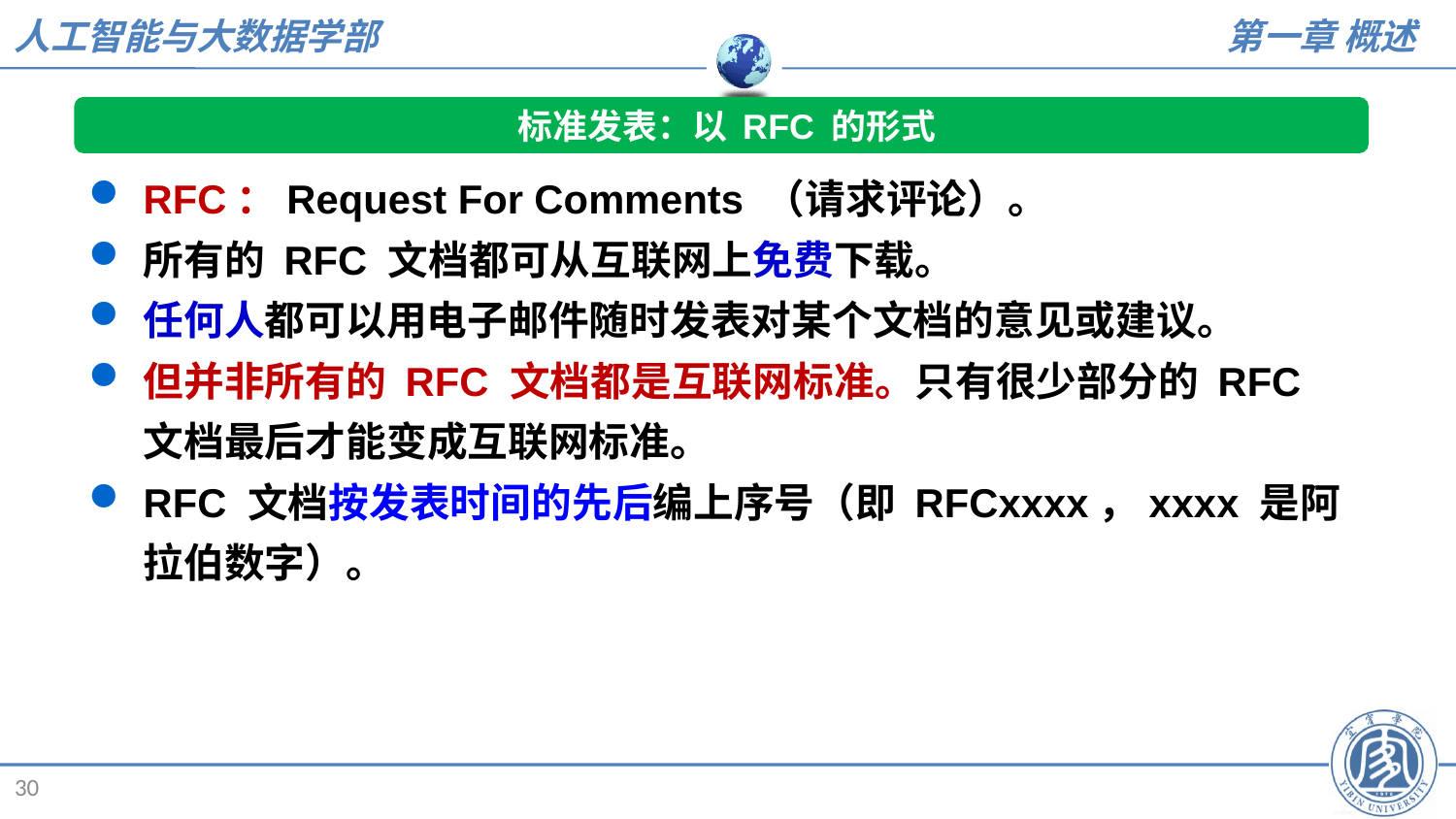

标准发表：以 RFC 的形式
RFC：Request For Comments （请求评论）。
所有的 RFC 文档都可从互联网上免费下载。
任何人都可以用电子邮件随时发表对某个文档的意见或建议。
但并非所有的 RFC 文档都是互联网标准。只有很少部分的 RFC 文档最后才能变成互联网标准。
RFC 文档按发表时间的先后编上序号（即 RFCxxxx，xxxx 是阿拉伯数字）。
30